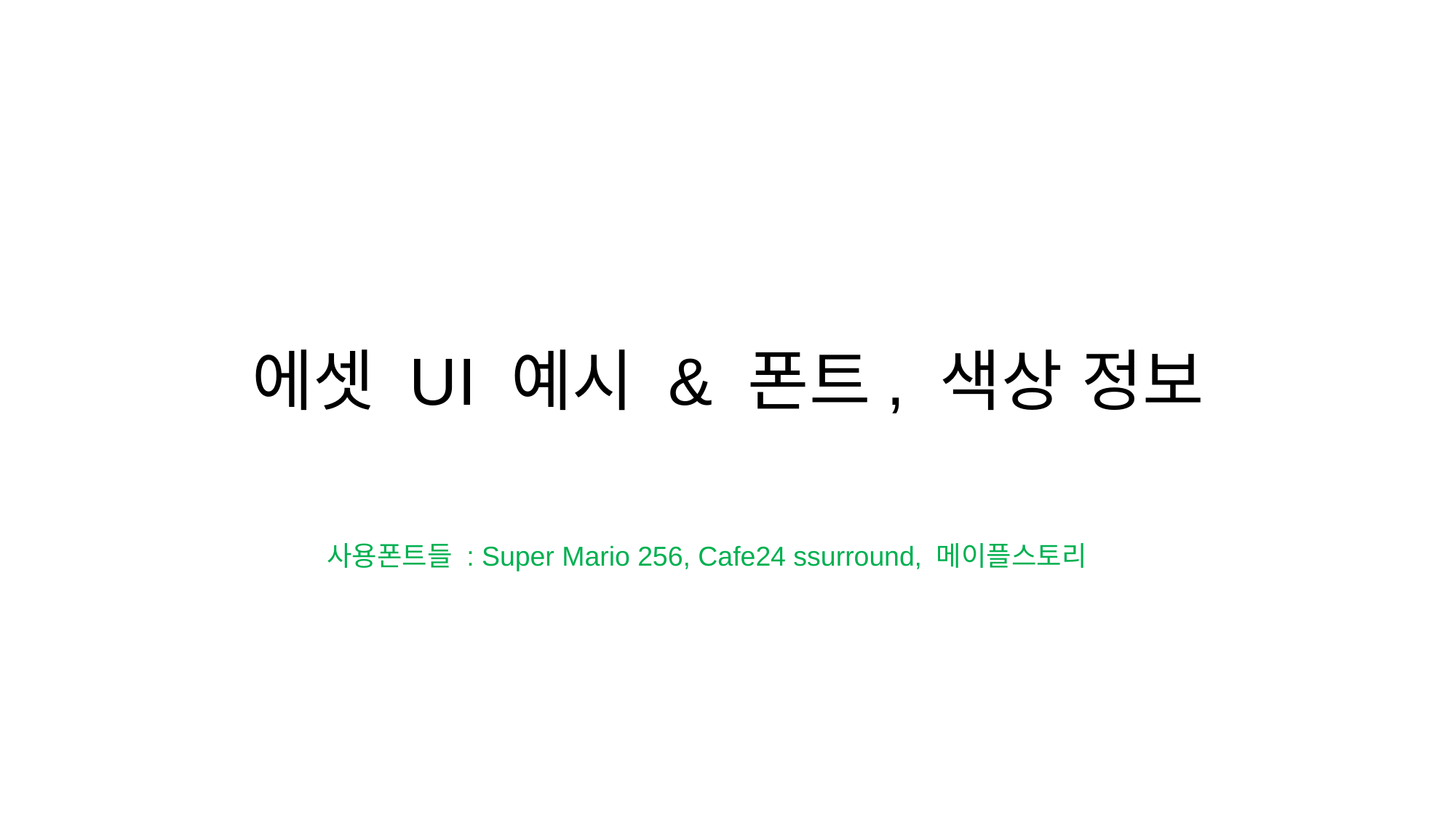

# 에셋 UI 예시 & 폰트, 색상 정보
사용폰트들 : Super Mario 256, Cafe24 ssurround, 메이플스토리